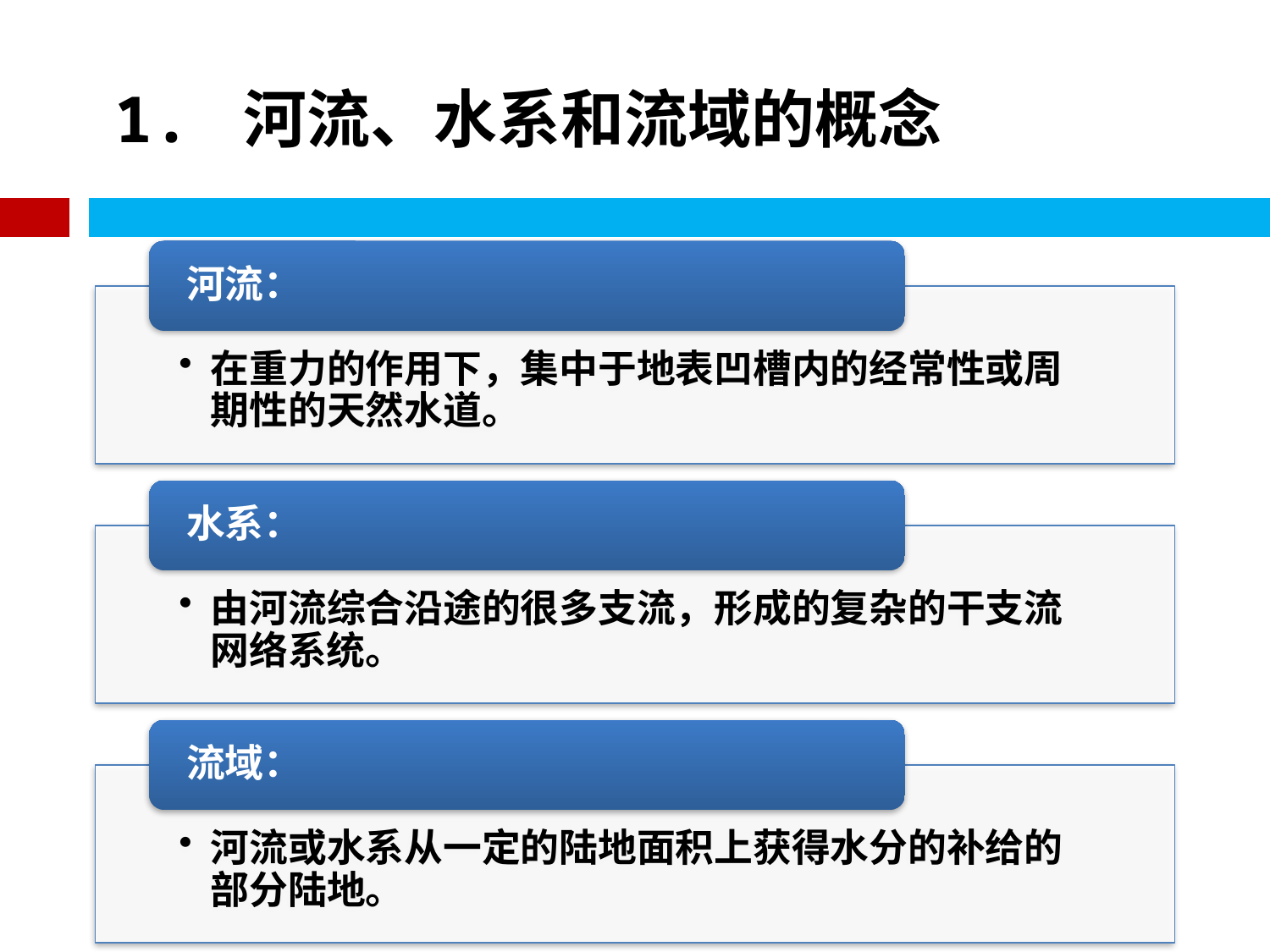

# 1. 河流、水系和流域的概念
在重力的作用下，集中于地表凹槽内的经常性或周期性的天然水道。
河流：
由河流综合沿途的很多支流，形成的复杂的干支流网络系统。
水系：
河流或水系从一定的陆地面积上获得水分的补给的部分陆地。
流域：